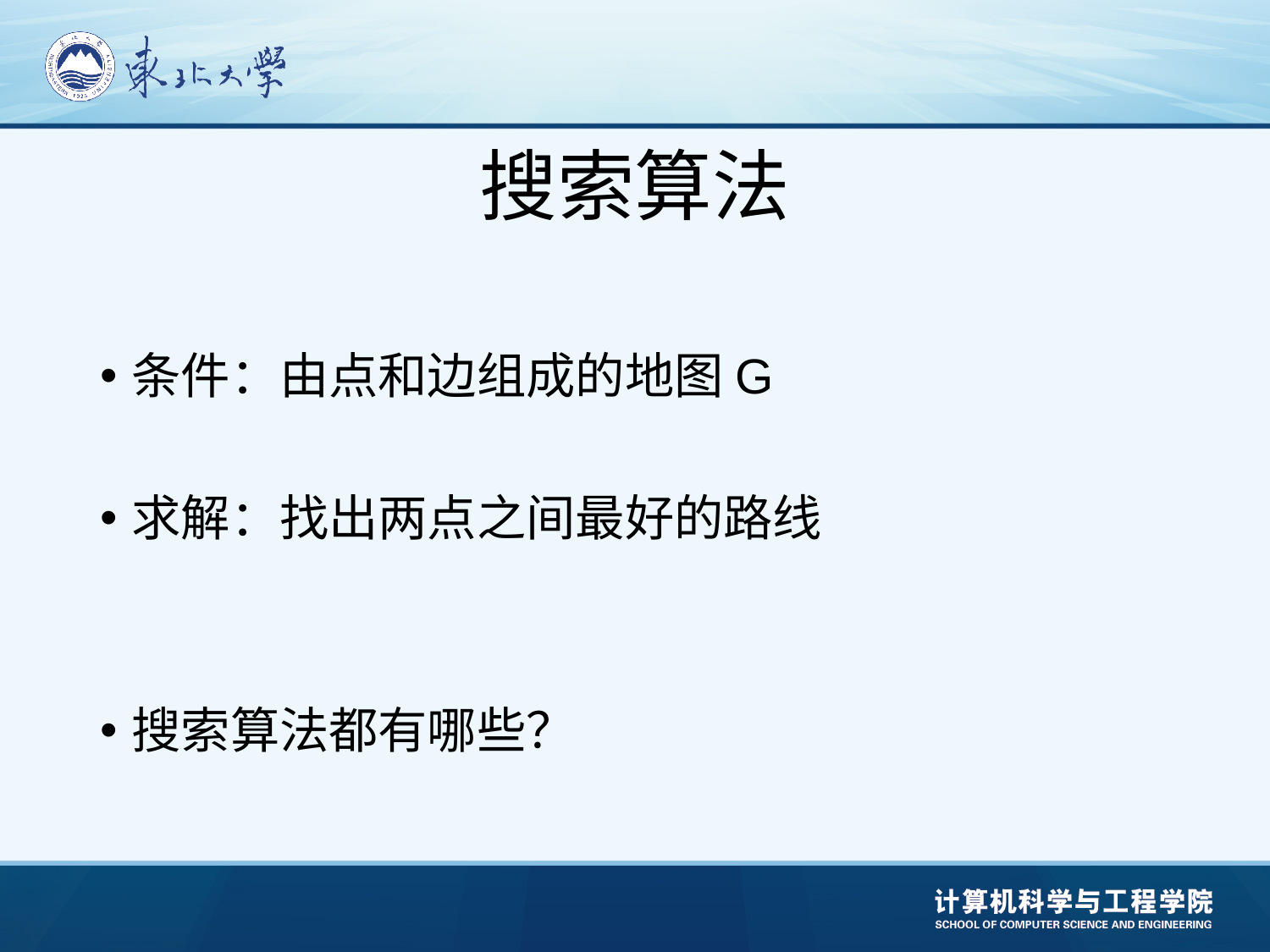

# 搜索算法
条件：由点和边组成的地图G

求解：找出两点之间最好的路线

搜索算法都有哪些？